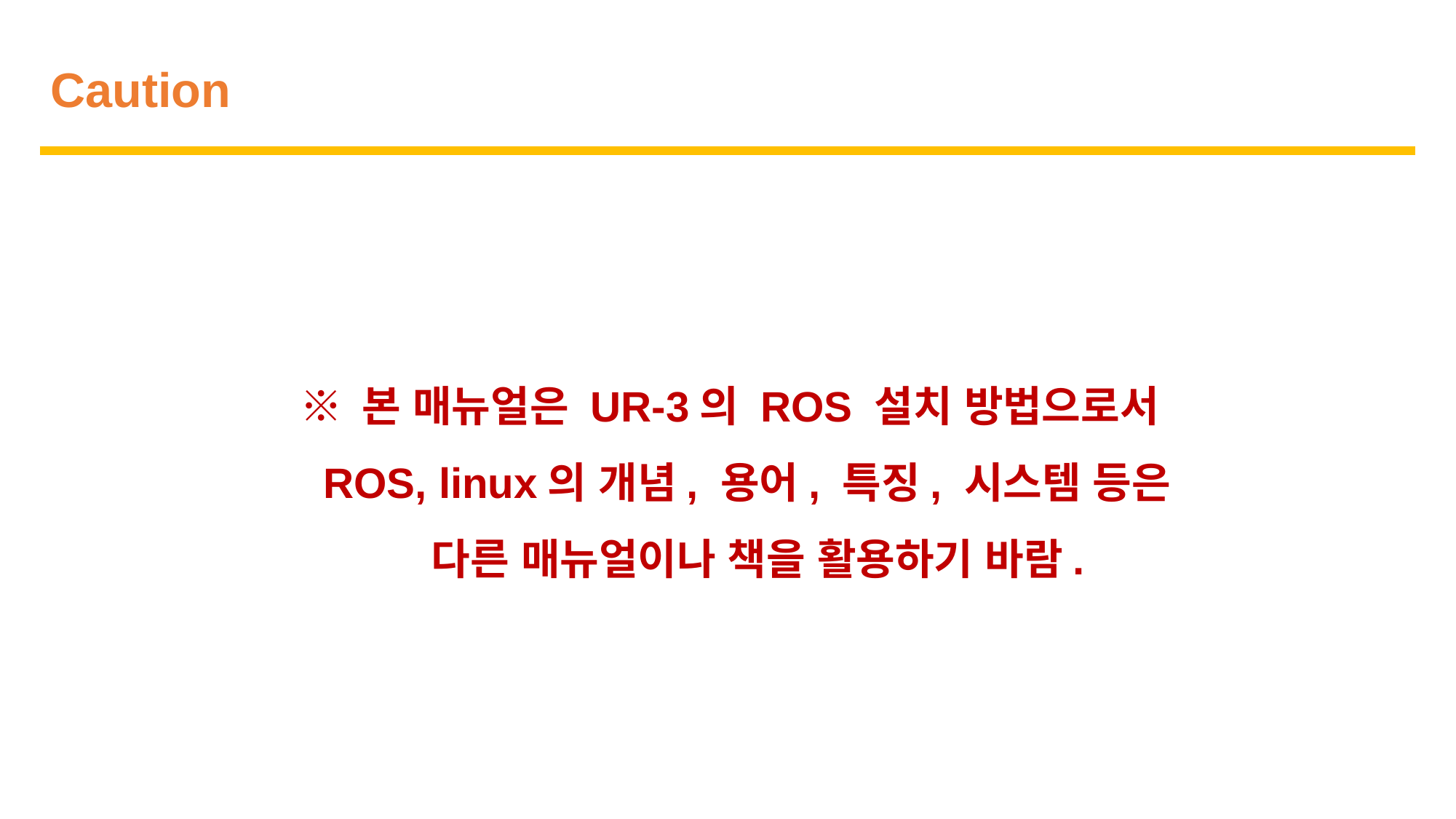

Caution
※ 본 매뉴얼은 UR-3의 ROS 설치 방법으로서
    ROS, linux의 개념, 용어, 특징, 시스템 등은
    다른 매뉴얼이나 책을 활용하기 바람.